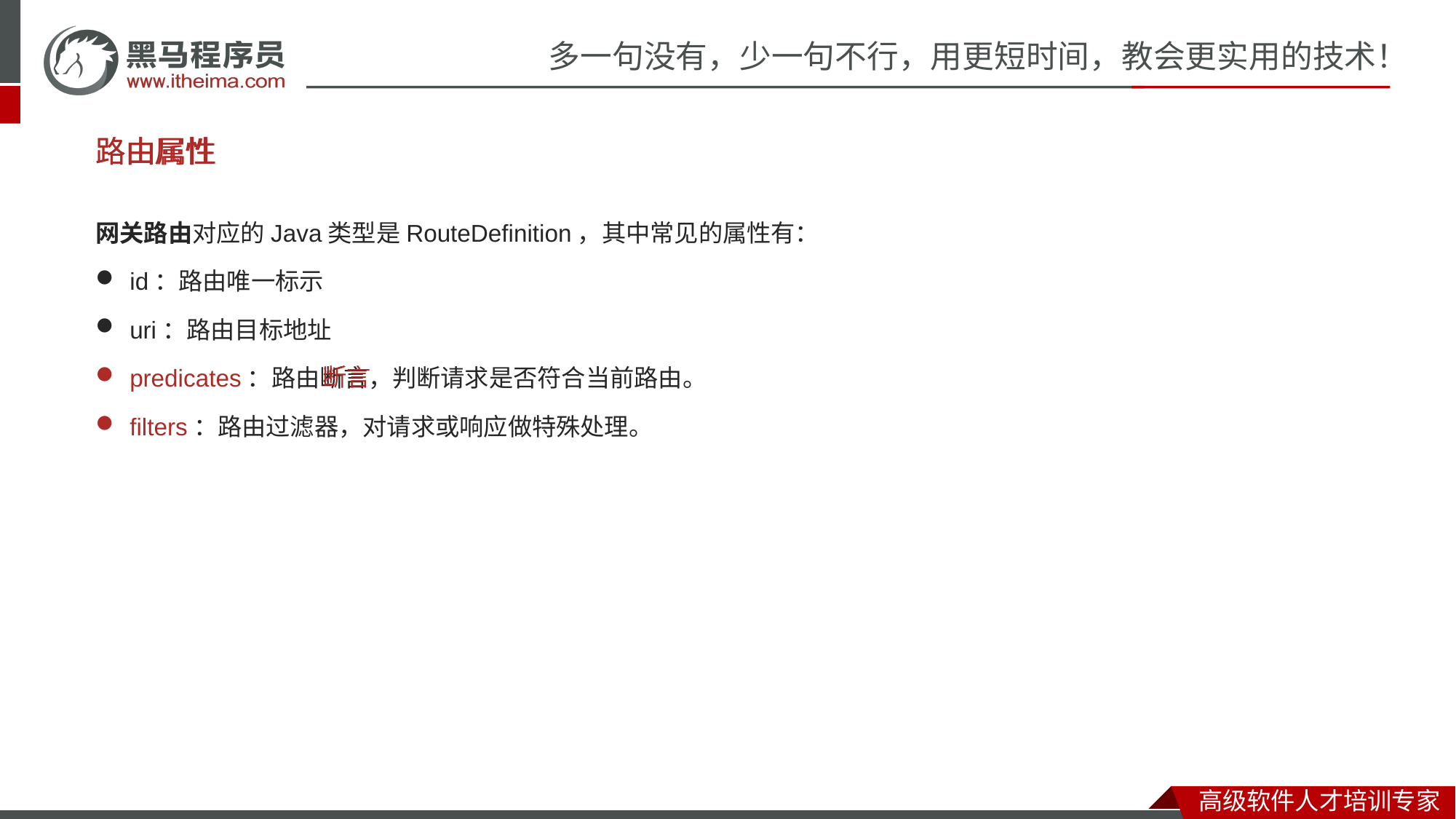

# 路由属性
路由
属性
网关路由对应的Java类型是RouteDefinition，其中常见的属性有：
id：路由唯一标示
uri：路由目标地址
predicates：路由断言，判断请求是否符合当前路由。
filters：路由过滤器，对请求或响应做特殊处理。
断言